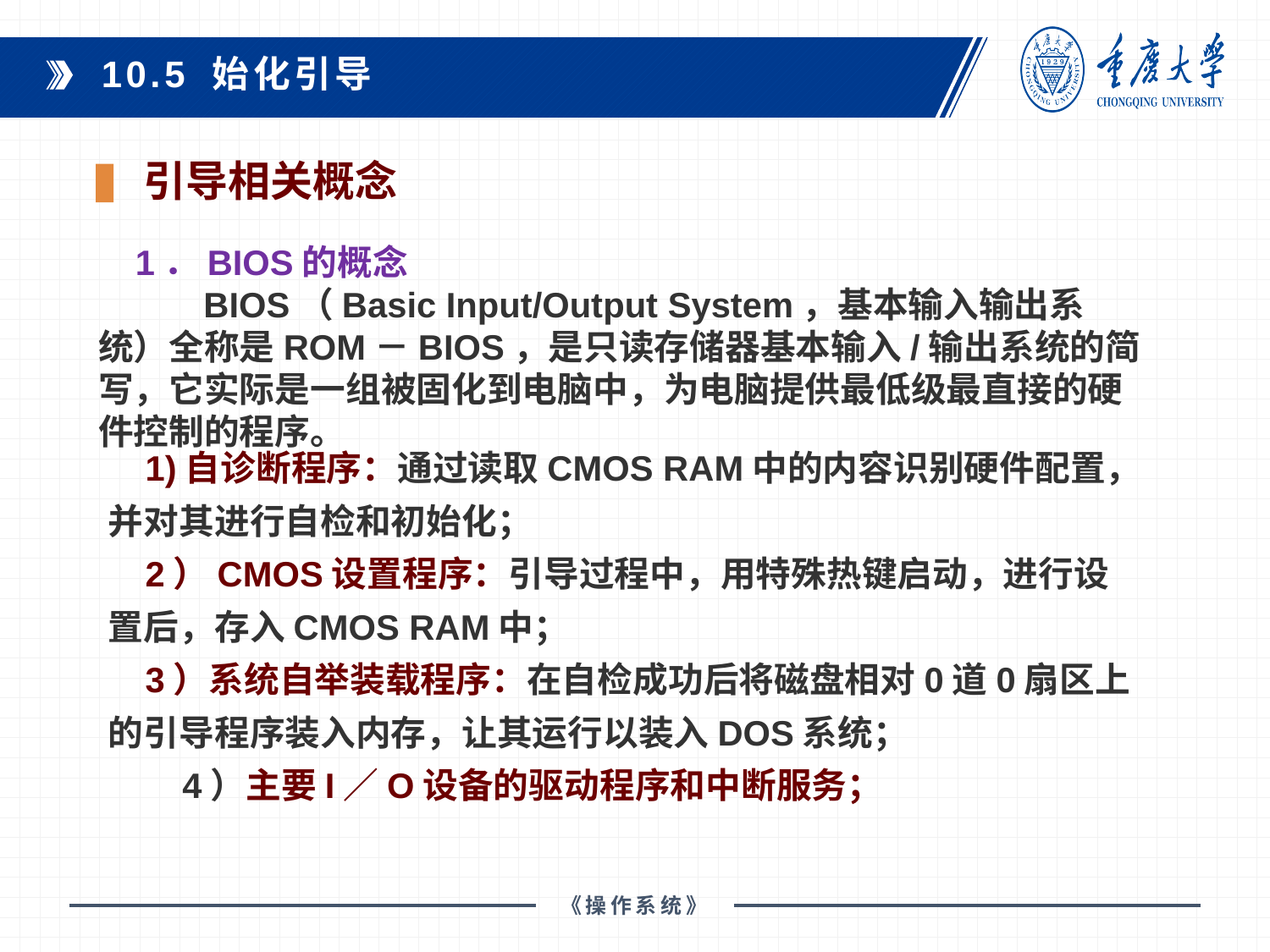

10.5 始化引导
引导相关概念

1．BIOS的概念
       BIOS（Basic Input/Output System，基本输入输出系统）全称是ROM－BIOS，是只读存储器基本输入/输出系统的简写，它实际是一组被固化到电脑中，为电脑提供最低级最直接的硬件控制的程序。
1)自诊断程序：通过读取CMOS RAM中的内容识别硬件配置，并对其进行自检和初始化；
2）CMOS设置程序：引导过程中，用特殊热键启动，进行设置后，存入CMOS RAM中；
3）系统自举装载程序：在自检成功后将磁盘相对0道0扇区上的引导程序装入内存，让其运行以装入DOS系统；
4）主要I／O设备的驱动程序和中断服务；